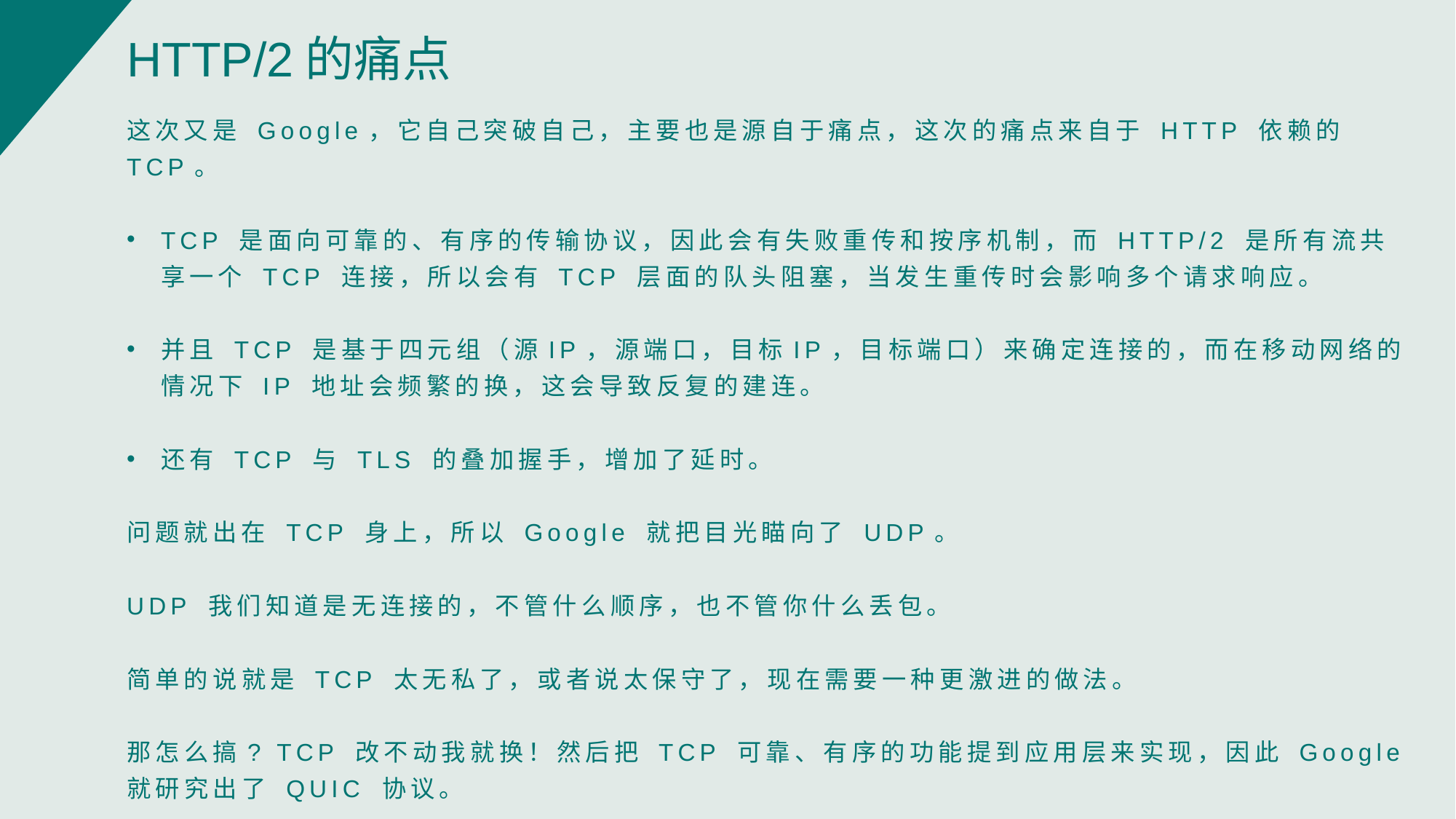

HTTP/2的痛点
这次又是 Google，它自己突破自己，主要也是源自于痛点，这次的痛点来自于 HTTP 依赖的 TCP。

TCP 是面向可靠的、有序的传输协议，因此会有失败重传和按序机制，而 HTTP/2 是所有流共享一个 TCP 连接，所以会有 TCP 层面的队头阻塞，当发生重传时会影响多个请求响应。

并且 TCP 是基于四元组（源IP，源端口，目标IP，目标端口）来确定连接的，而在移动网络的情况下 IP 地址会频繁的换，这会导致反复的建连。

还有 TCP 与 TLS 的叠加握手，增加了延时。

问题就出在 TCP 身上，所以 Google 就把目光瞄向了 UDP。

UDP 我们知道是无连接的，不管什么顺序，也不管你什么丢包。

简单的说就是 TCP 太无私了，或者说太保守了，现在需要一种更激进的做法。

那怎么搞? TCP 改不动我就换！然后把 TCP 可靠、有序的功能提到应用层来实现，因此 Google 就研究出了 QUIC 协议。